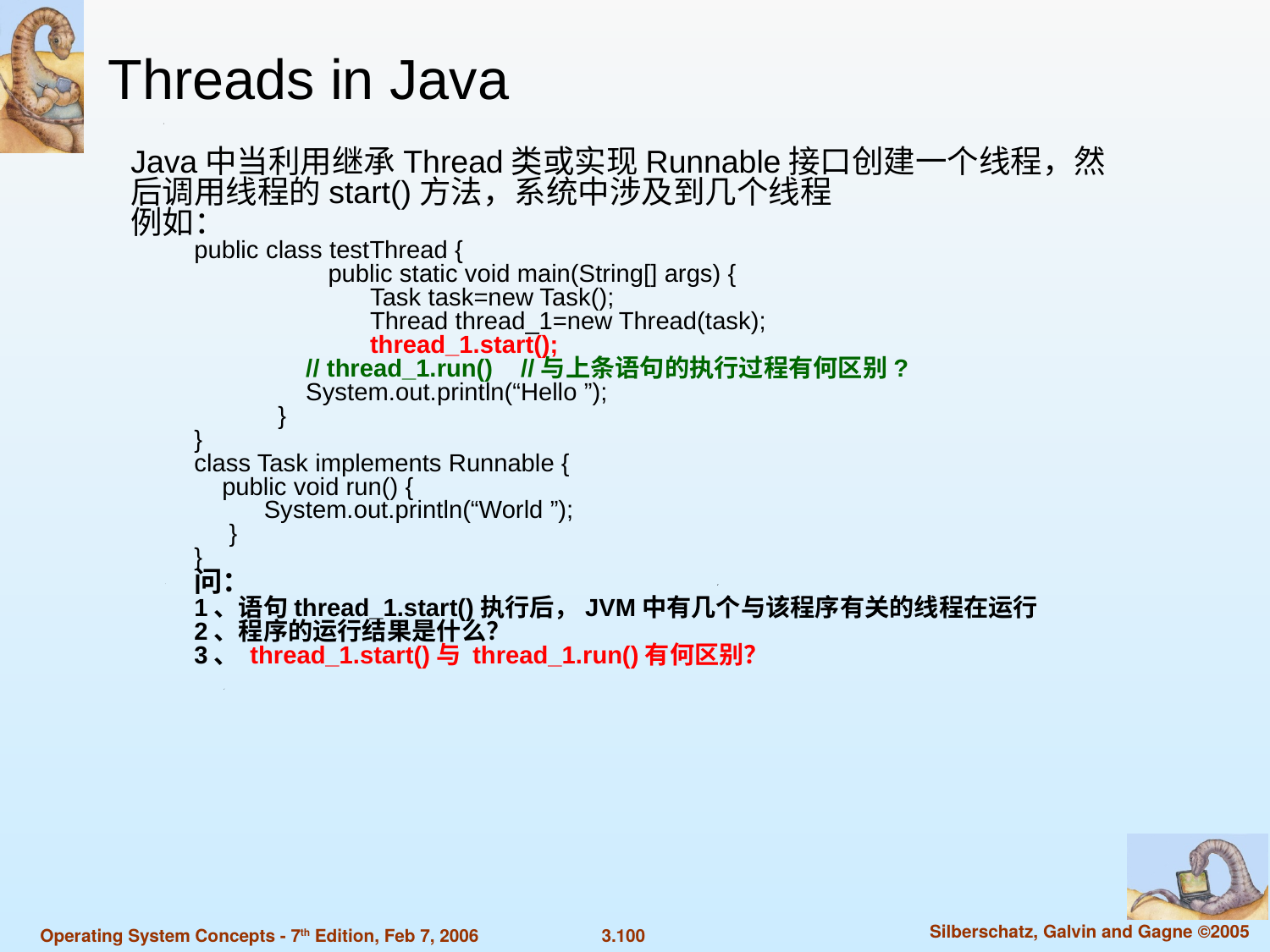

Threads in Java
Java中当利用继承Thread类或实现Runnable接口创建一个线程，然后调用线程的start()方法，系统中涉及到几个线程
例如：
public class testThread {
	 public static void main(String[] args) {
	       Task task=new Task();
	       Thread thread_1=new Thread(task);
	       thread_1.start();
                // thread_1.run()    //与上条语句的执行过程有何区别?
                System.out.println(“Hello ”);
            }
}
class Task implements Runnable {
    public void run() {
          System.out.println(“World ”);
     }
}
问：
1、语句thread_1.start()执行后，JVM中有几个与该程序有关的线程在运行
2、程序的运行结果是什么？
3、 thread_1.start()与 thread_1.run()有何区别？